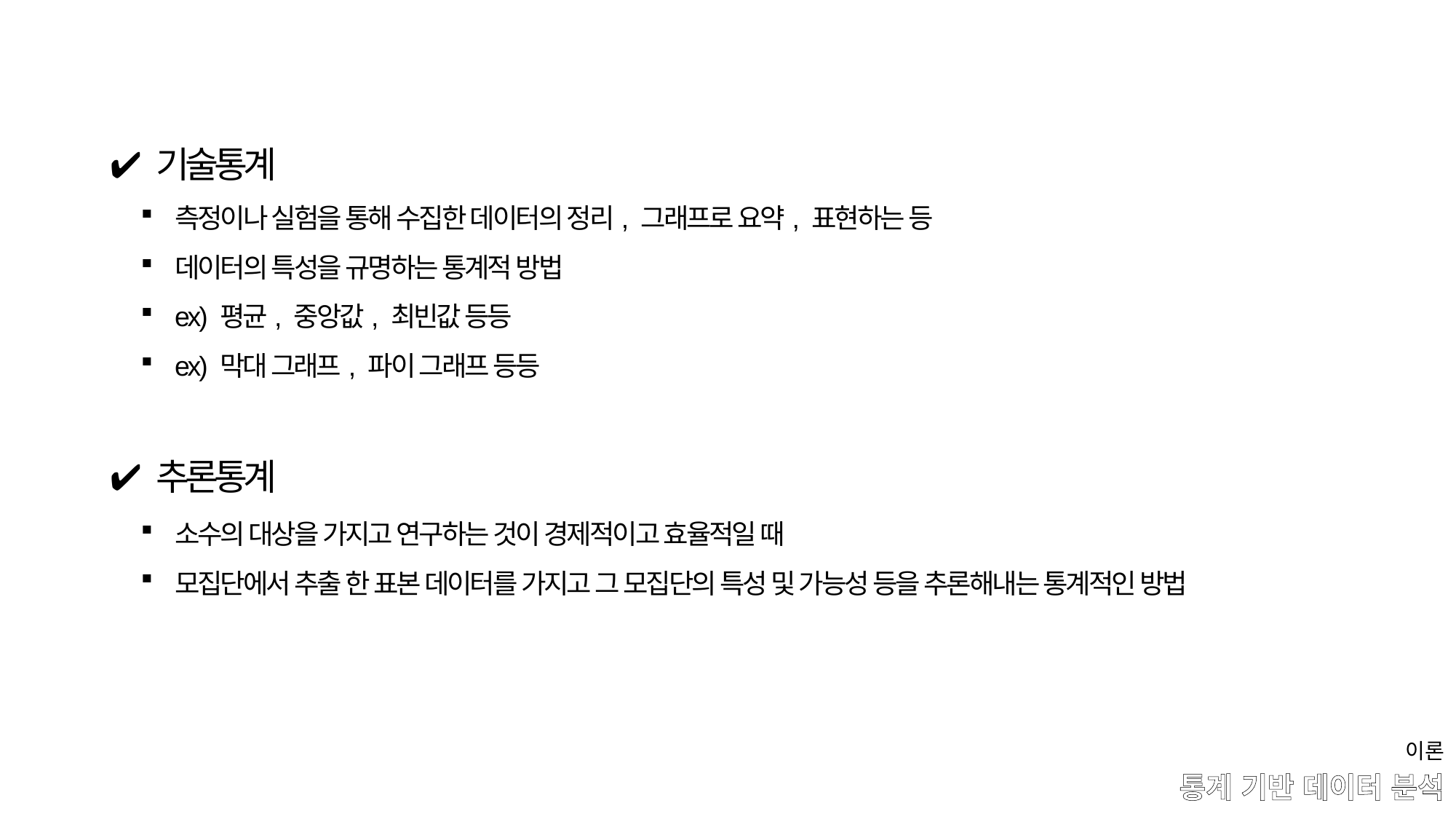

✔ 기술통계
측정이나 실험을 통해 수집한 데이터의 정리, 그래프로 요약, 표현하는 등
데이터의 특성을 규명하는 통계적 방법
ex) 평균, 중앙값, 최빈값 등등
ex) 막대 그래프, 파이 그래프 등등
✔ 추론통계
소수의 대상을 가지고 연구하는 것이 경제적이고 효율적일 때
모집단에서 추출 한 표본 데이터를 가지고 그 모집단의 특성 및 가능성 등을 추론해내는 통계적인 방법
이론
# 통계 기반 데이터 분석